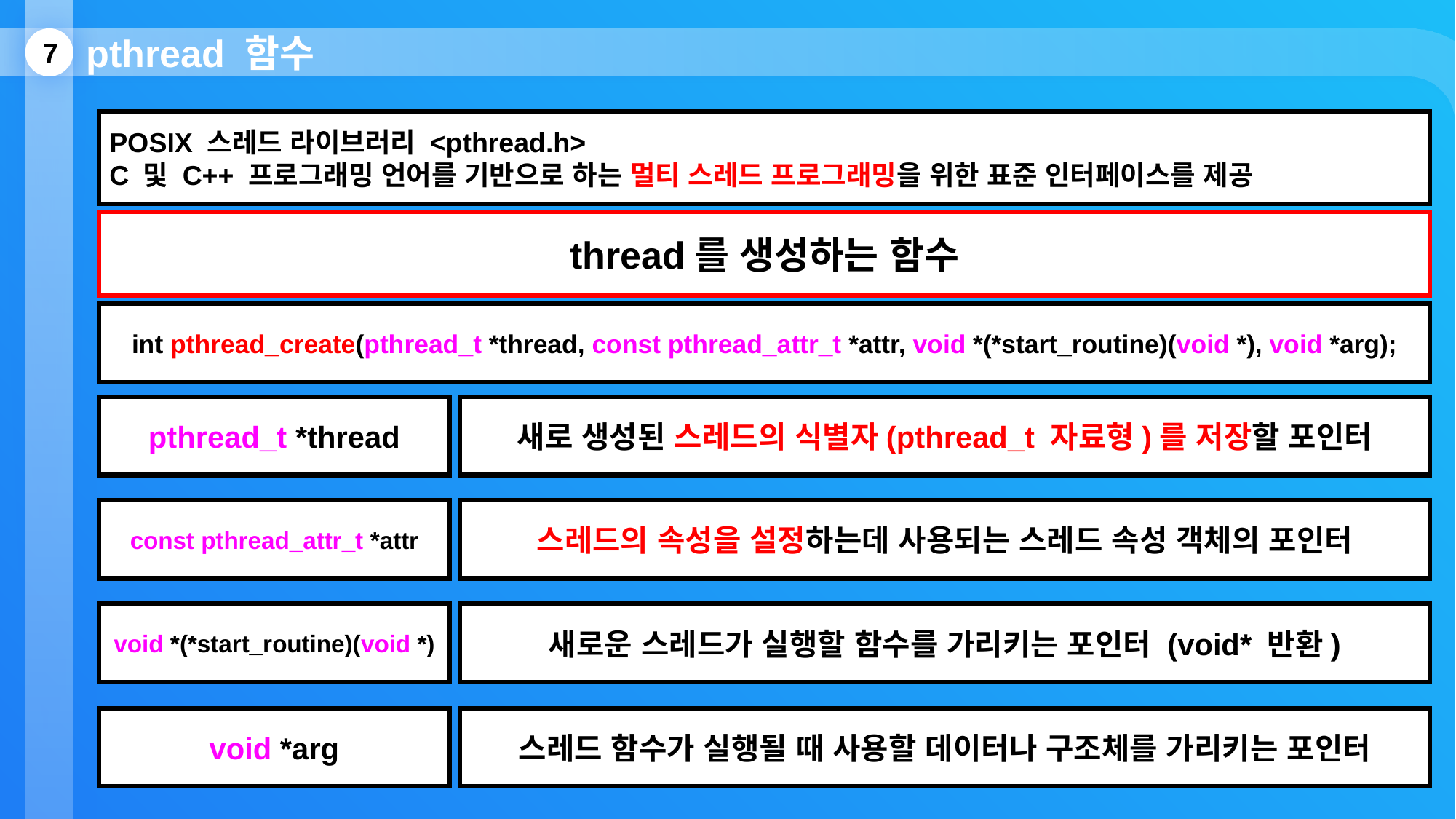

pthread 함수

7
POSIX 스레드 라이브러리 <pthread.h>
C 및 C++ 프로그래밍 언어를 기반으로 하는 멀티 스레드 프로그래밍을 위한 표준 인터페이스를 제공
thread를 생성하는 함수
int pthread_create(pthread_t *thread, const pthread_attr_t *attr, void *(*start_routine)(void *), void *arg);
새로 생성된 스레드의 식별자(pthread_t 자료형)를 저장할 포인터
pthread_t *thread
스레드의 속성을 설정하는데 사용되는 스레드 속성 객체의 포인터
const pthread_attr_t *attr
새로운 스레드가 실행할 함수를 가리키는 포인터 (void* 반환)
void *(*start_routine)(void *)
스레드 함수가 실행될 때 사용할 데이터나 구조체를 가리키는 포인터
void *arg